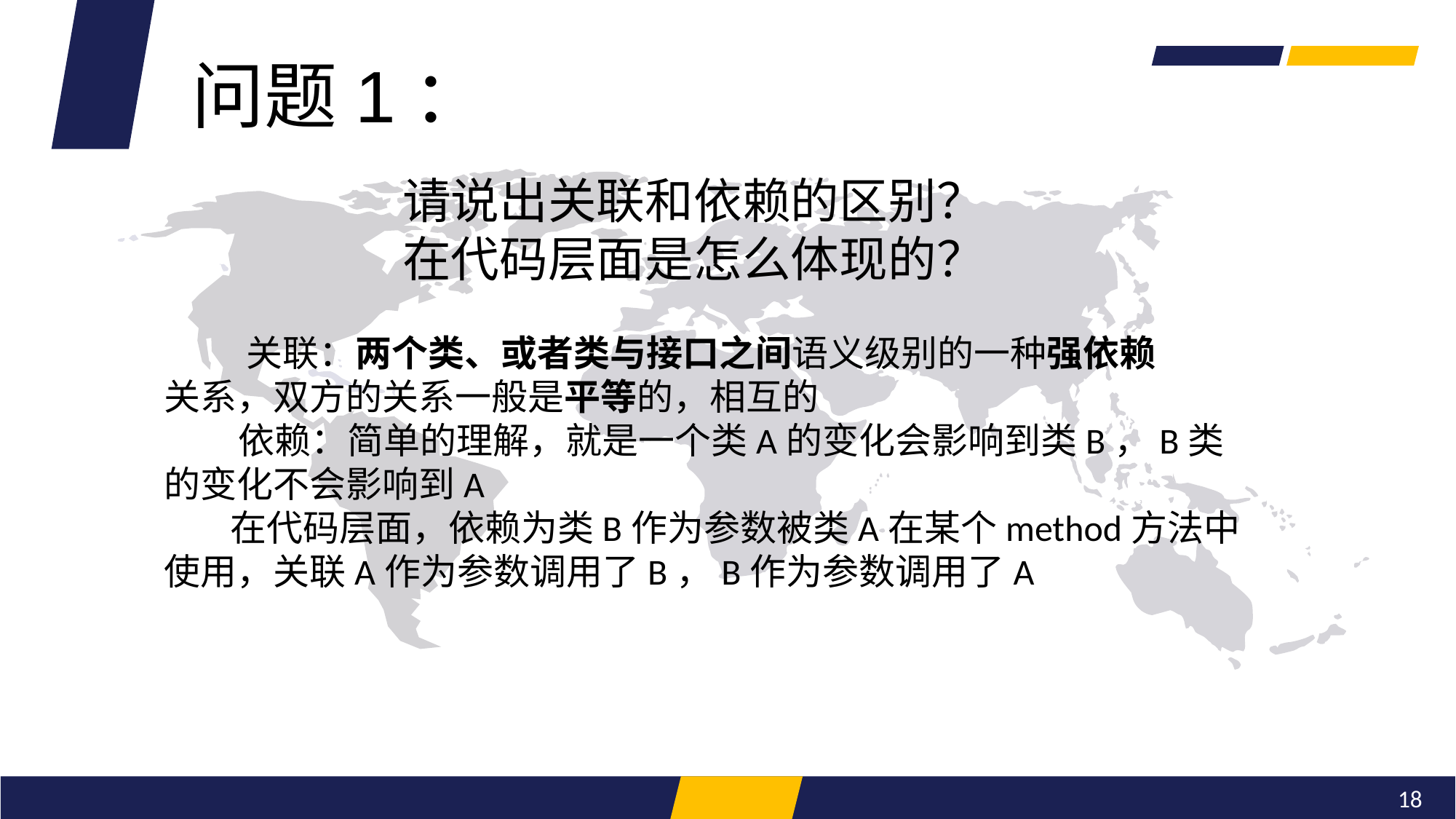

问题1：

请说出关联和依赖的区别？
在代码层面是怎么体现的？

         关联：两个类、或者类与接口之间语义级别的一种强依赖
关系，双方的关系一般是平等的，相互的
        依赖：简单的理解，就是一个类A的变化会影响到类B，B类
的变化不会影响到A
       在代码层面，依赖为类B作为参数被类A在某个method方法中
使用，关联A作为参数调用了B，B作为参数调用了A
18